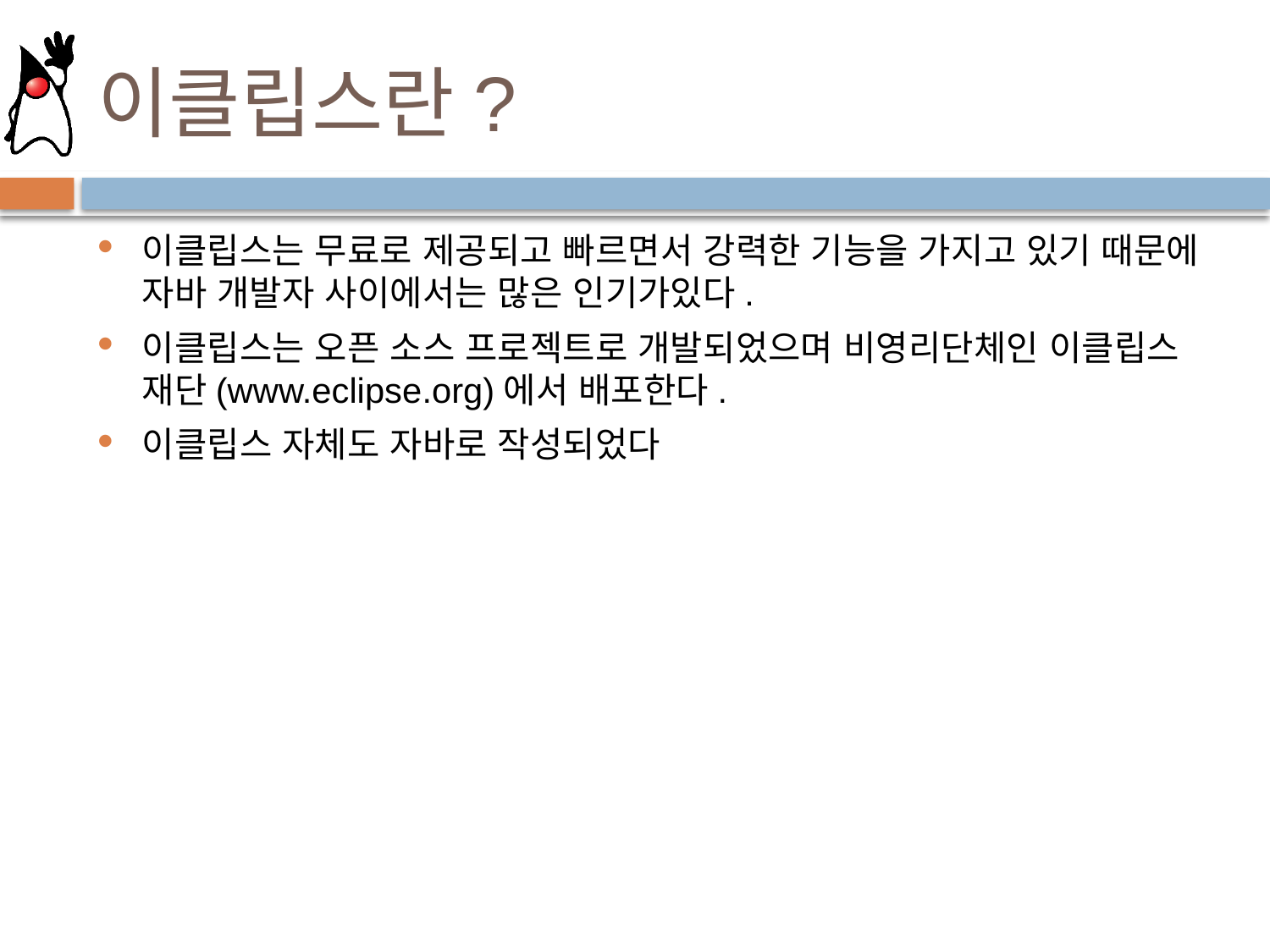

# 이클립스란?
이클립스는 무료로 제공되고 빠르면서 강력한 기능을 가지고 있기 때문에 자바 개발자 사이에서는 많은 인기가있다.
이클립스는 오픈 소스 프로젝트로 개발되었으며 비영리단체인 이클립스 재단(www.eclipse.org)에서 배포한다.
이클립스 자체도 자바로 작성되었다